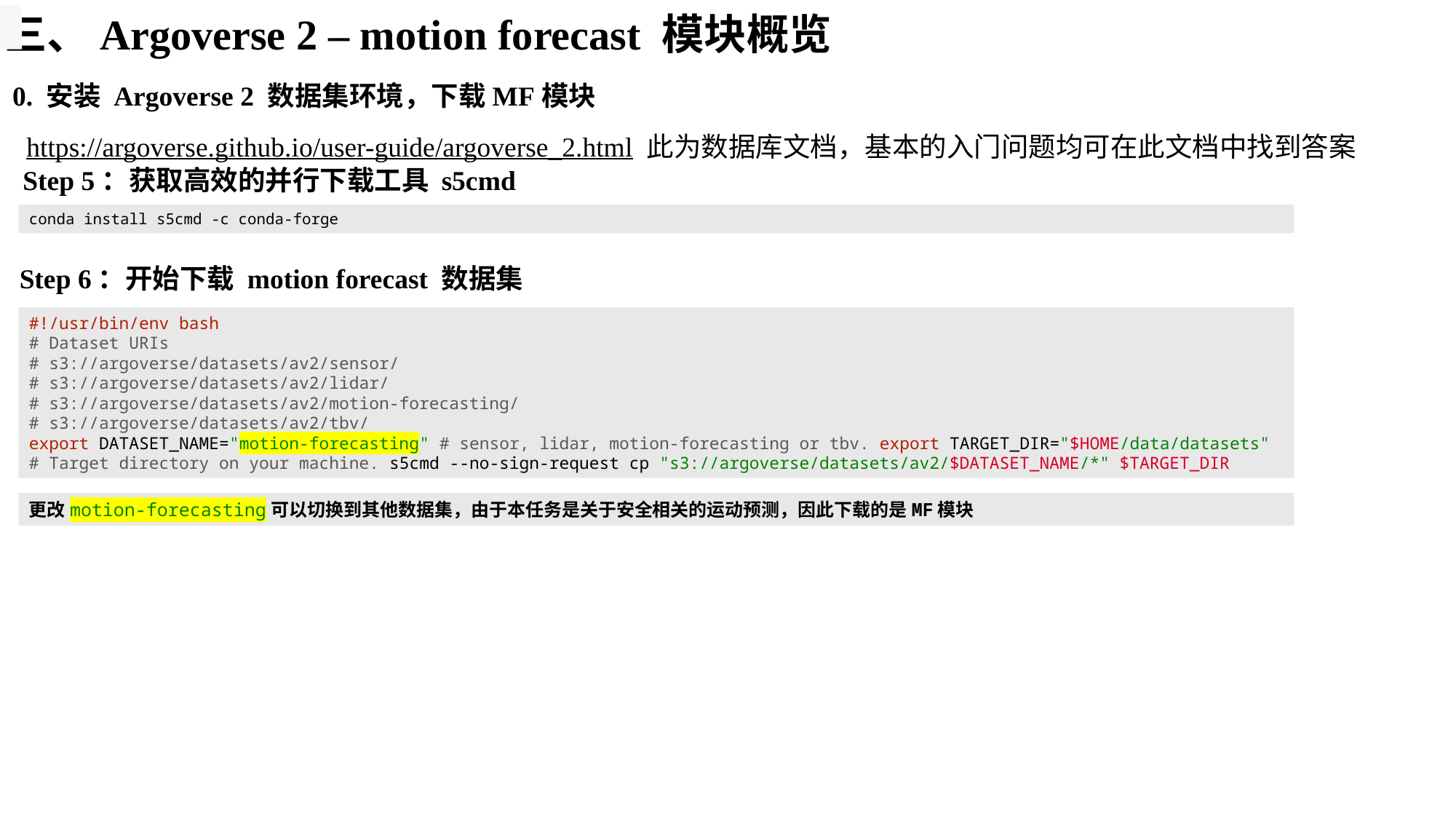

三、Argoverse 2 – motion forecast 模块概览

0. 安装 Argoverse 2 数据集环境，下载MF模块
https://argoverse.github.io/user-guide/argoverse_2.html 此为数据库文档，基本的入门问题均可在此文档中找到答案
Step 5：获取高效的并行下载工具 s5cmd

conda install s5cmd -c conda-forge
Step 6：开始下载 motion forecast 数据集

#!/usr/bin/env bash
# Dataset URIs
# s3://argoverse/datasets/av2/sensor/
# s3://argoverse/datasets/av2/lidar/
# s3://argoverse/datasets/av2/motion-forecasting/
# s3://argoverse/datasets/av2/tbv/
export DATASET_NAME="motion-forecasting" # sensor, lidar, motion-forecasting or tbv. export TARGET_DIR="$HOME/data/datasets" # Target directory on your machine. s5cmd --no-sign-request cp "s3://argoverse/datasets/av2/$DATASET_NAME/*" $TARGET_DIR
更改motion-forecasting可以切换到其他数据集，由于本任务是关于安全相关的运动预测，因此下载的是MF模块